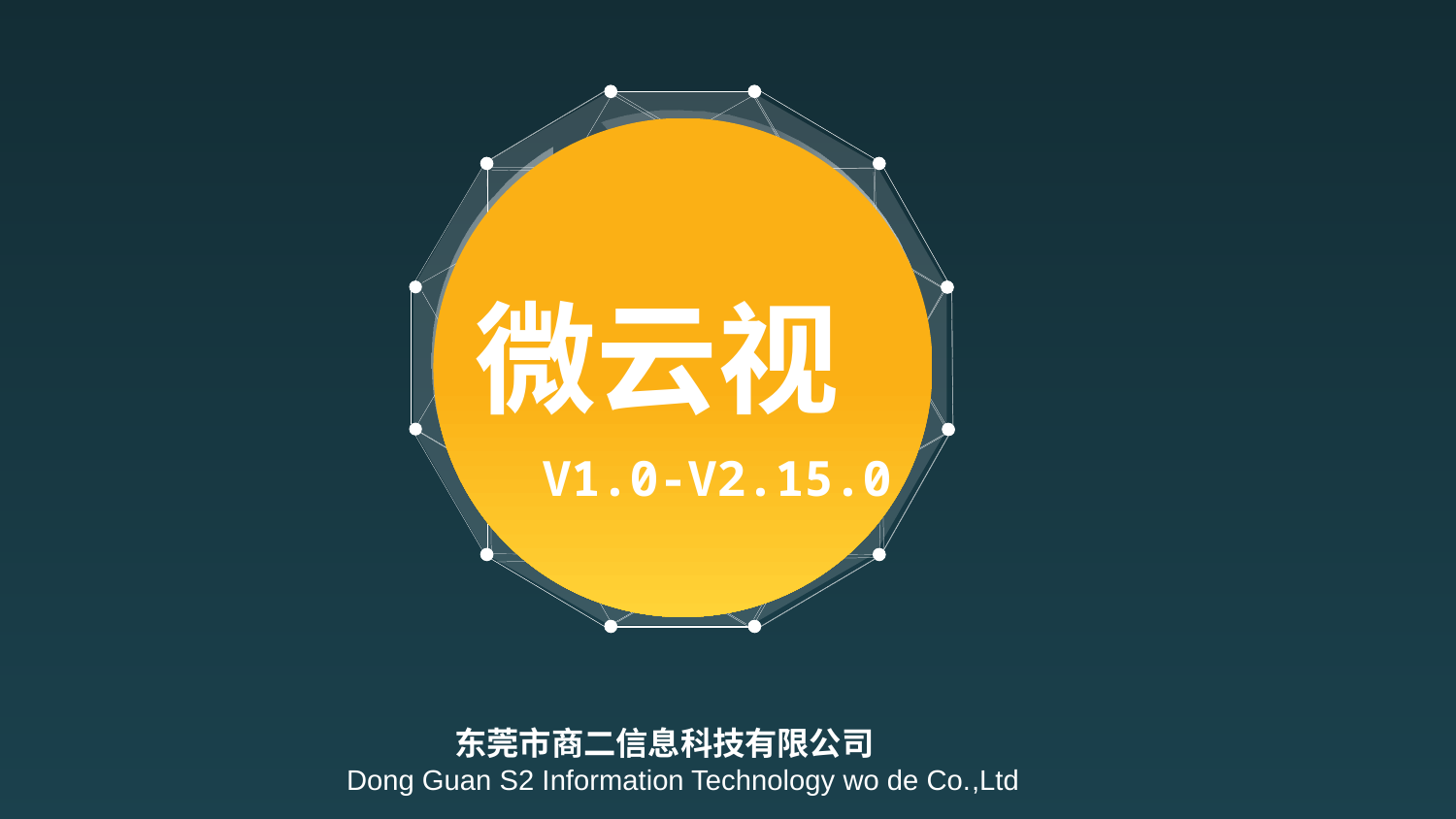

微云视
V1.0-V2.15.0
东莞市商二信息科技有限公司
Dong Guan S2 Information Technology wo de Co.,Ltd